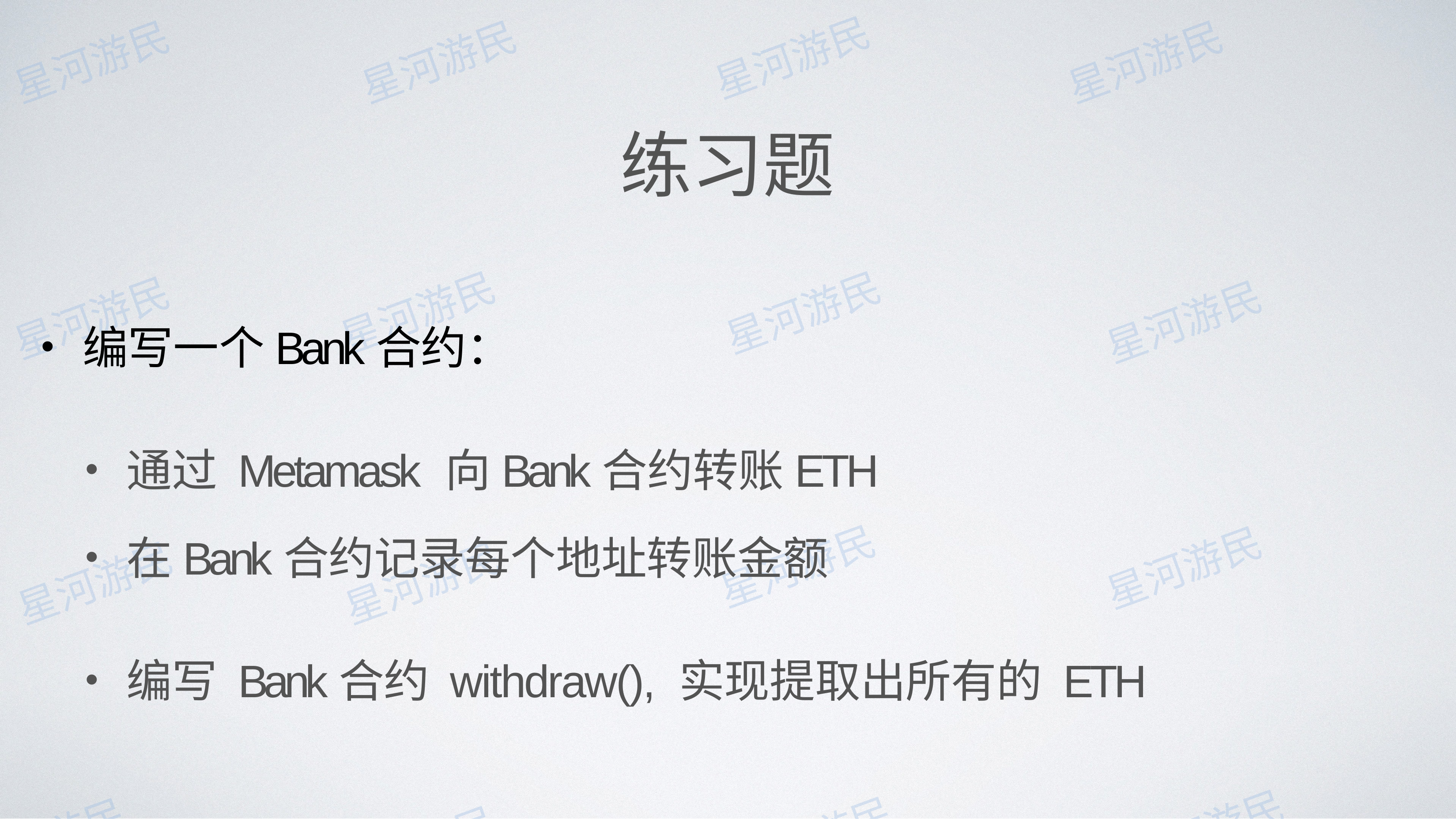

# 练习题
编写⼀个Bank合约：
通过 Metamask 向Bank合约转账ETH

在Bank合约记录每个地址转账⾦额
编写 Bank合约 withdraw(), 实现提取出所有的 ETH